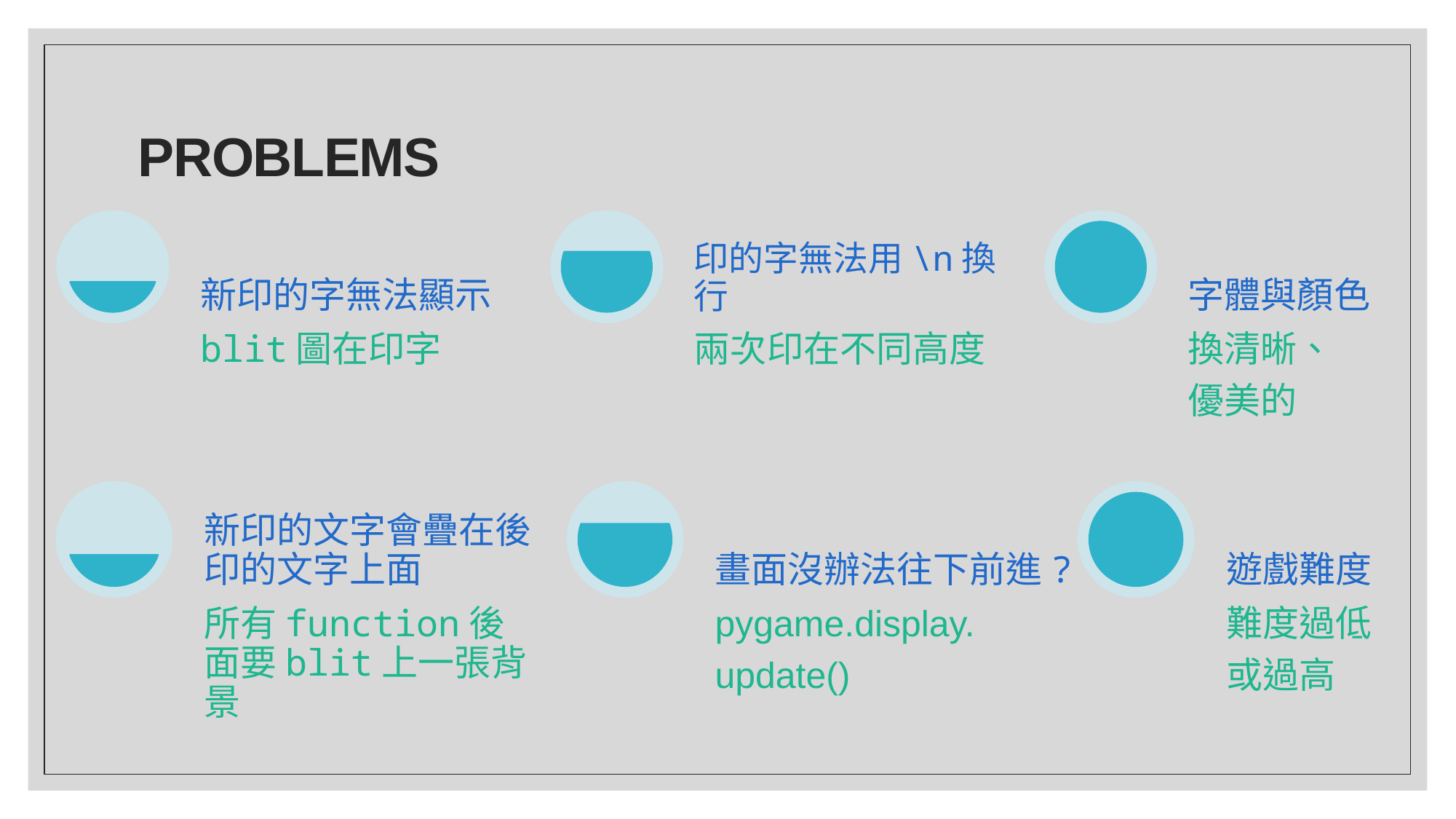

# PROBLEMS
blit圖在印字
新印的字無法顯示
兩次印在不同高度
印的字無法用\n換行
換清晰、
優美的
字體與顏色

所有function後面要blit上一張背景
新印的文字會疊在後印的文字上面
pygame.display.
update()
畫面沒辦法往下前進?
難度過低
或過高
遊戲難度